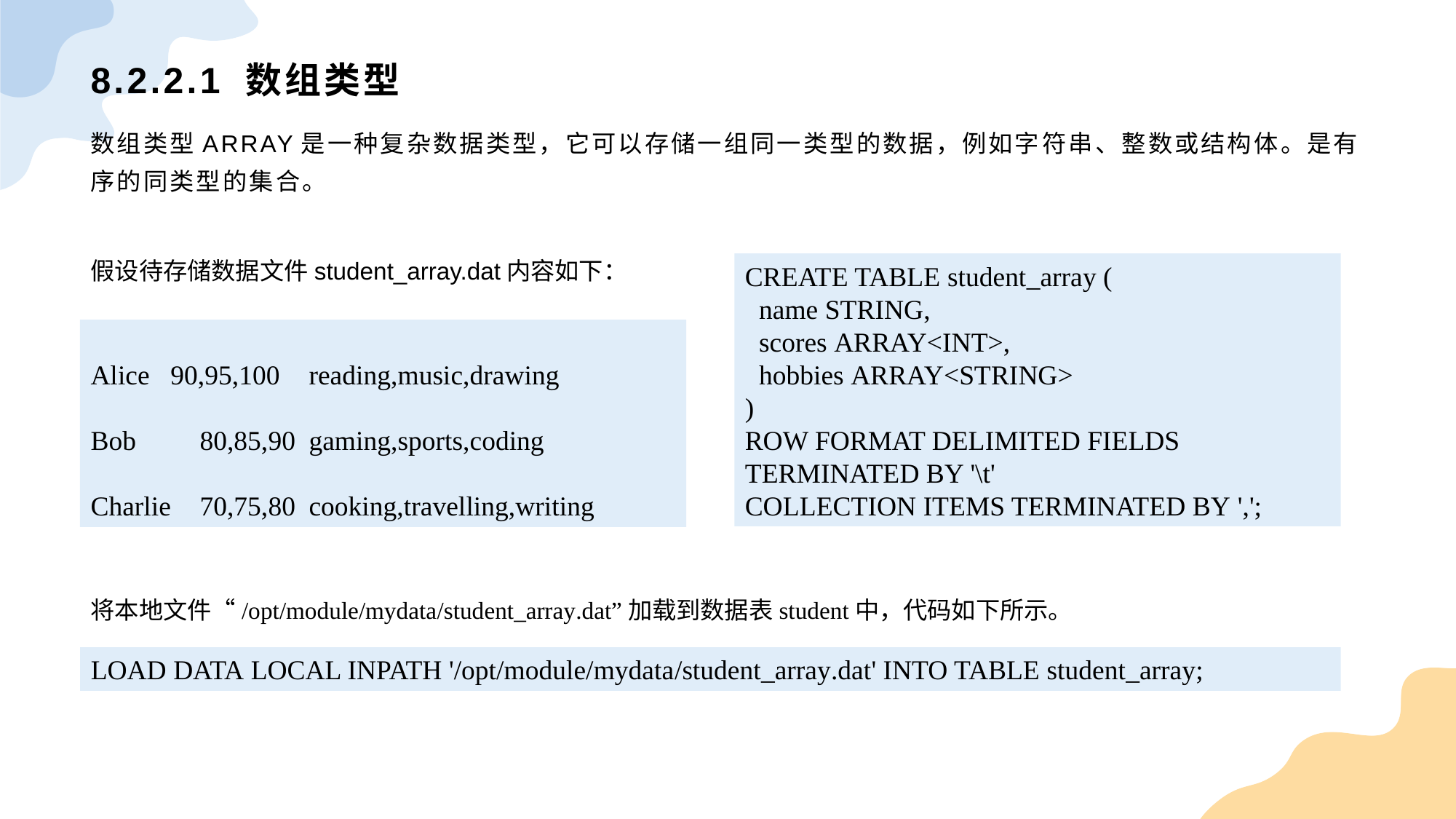

# 8.2.2.1 数组类型
数组类型ARRAY是一种复杂数据类型，它可以存储一组同一类型的数据，例如字符串、整数或结构体。是有序的同类型的集合。
假设待存储数据文件student_array.dat内容如下：
CREATE TABLE student_array (
  name STRING,
  scores ARRAY<INT>,
  hobbies ARRAY<STRING>
)
ROW FORMAT DELIMITED FIELDS TERMINATED BY '\t'
COLLECTION ITEMS TERMINATED BY ',';
Alice   90,95,100	reading,music,drawing
Bob	80,85,90	gaming,sports,coding
Charlie	70,75,80	cooking,travelling,writing
将本地文件“/opt/module/mydata/student_array.dat”加载到数据表student中，代码如下所示。
LOAD DATA LOCAL INPATH '/opt/module/mydata/student_array.dat' INTO TABLE student_array;